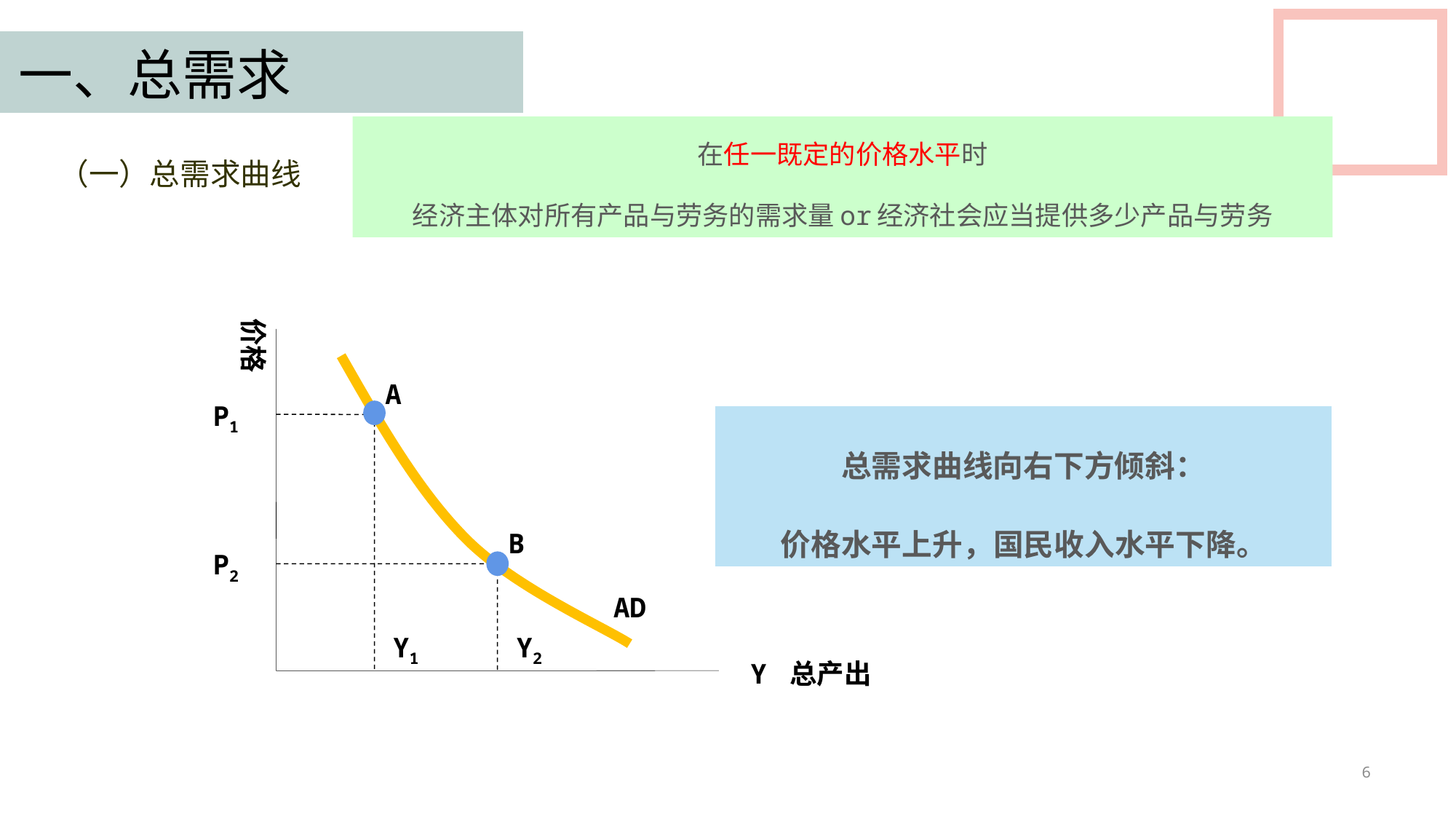

一、总需求
在任一既定的价格水平时
经济主体对所有产品与劳务的需求量or经济社会应当提供多少产品与劳务

（一）总需求曲线
价格

A
P1

总需求曲线向右下方倾斜：
价格水平上升，国民收入水平下降。

B
P2

AD
Y1
Y2
Y 总产出

6